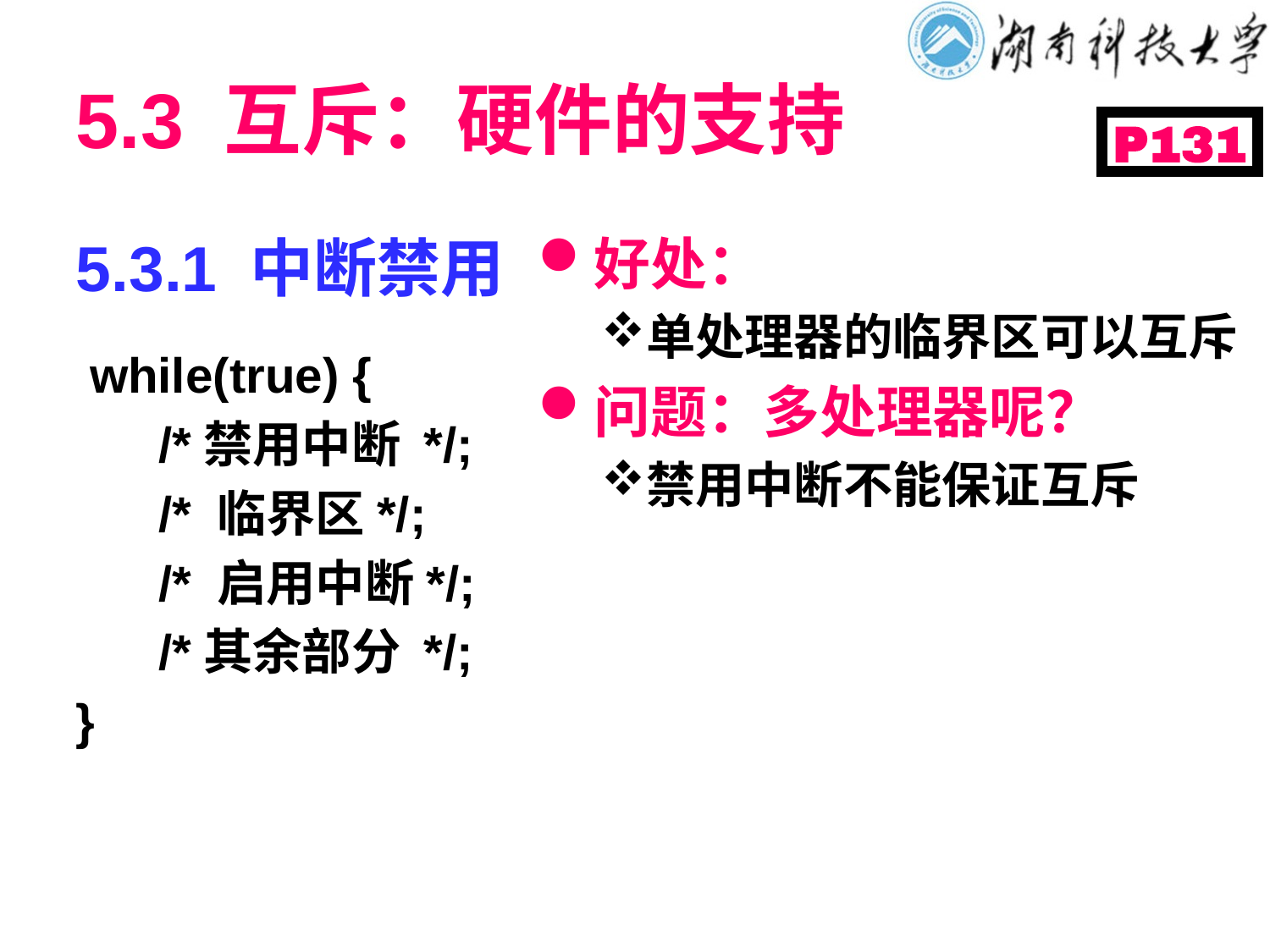

# 5.3 互斥：硬件的支持
P131
5.3.1 中断禁用

 while(true) {
      /*禁用中断 */;
      /* 临界区*/;
      /* 启用中断*/;
      /*其余部分 */;
}
好处：
单处理器的临界区可以互斥
问题：多处理器呢？
禁用中断不能保证互斥